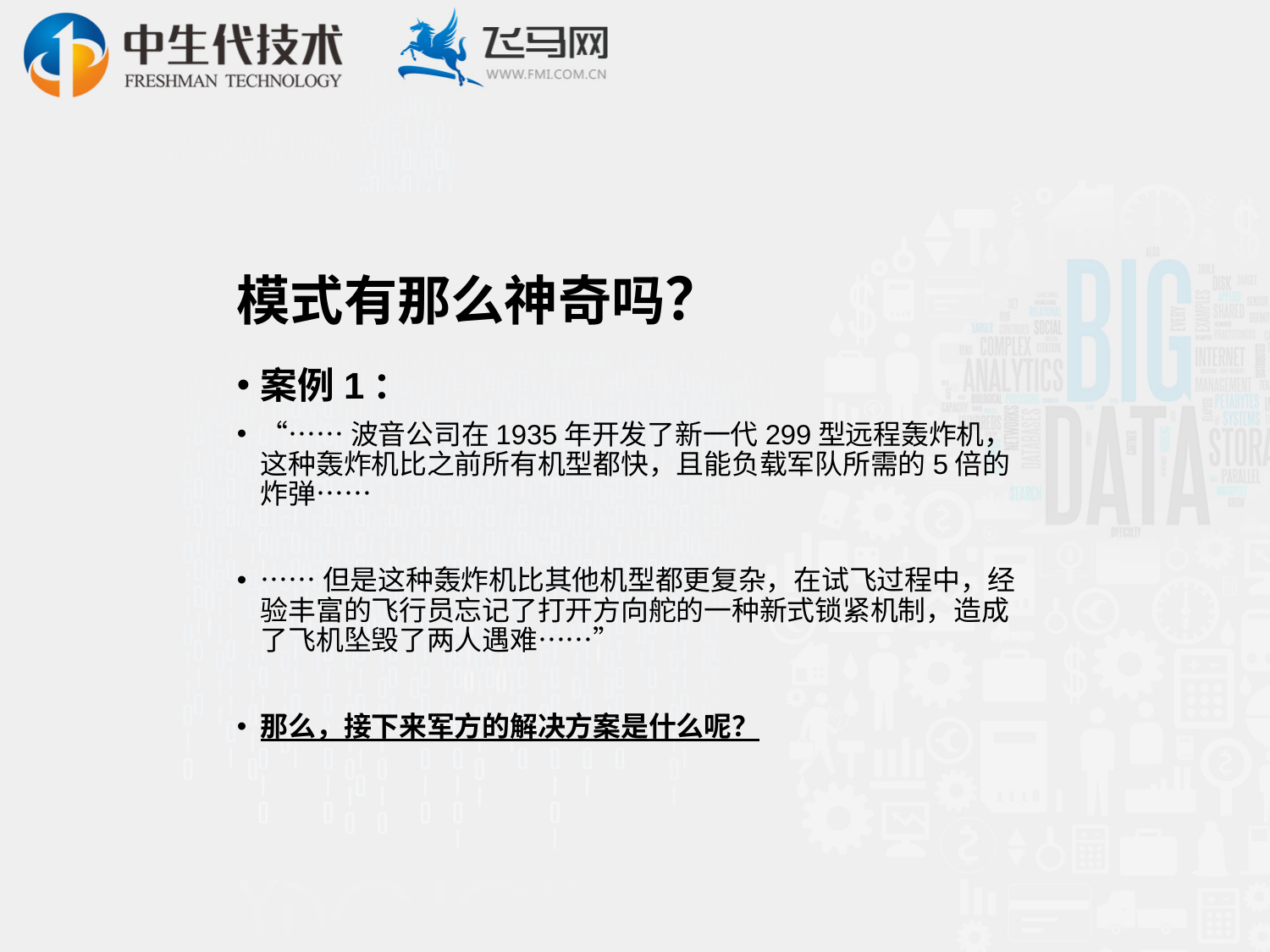

# 模式有那么神奇吗？
案例1：
“……波音公司在1935年开发了新一代299型远程轰炸机，这种轰炸机比之前所有机型都快，且能负载军队所需的5倍的炸弹……

……但是这种轰炸机比其他机型都更复杂，在试飞过程中，经验丰富的飞行员忘记了打开方向舵的一种新式锁紧机制，造成了飞机坠毁了两人遇难……”

那么，接下来军方的解决方案是什么呢？